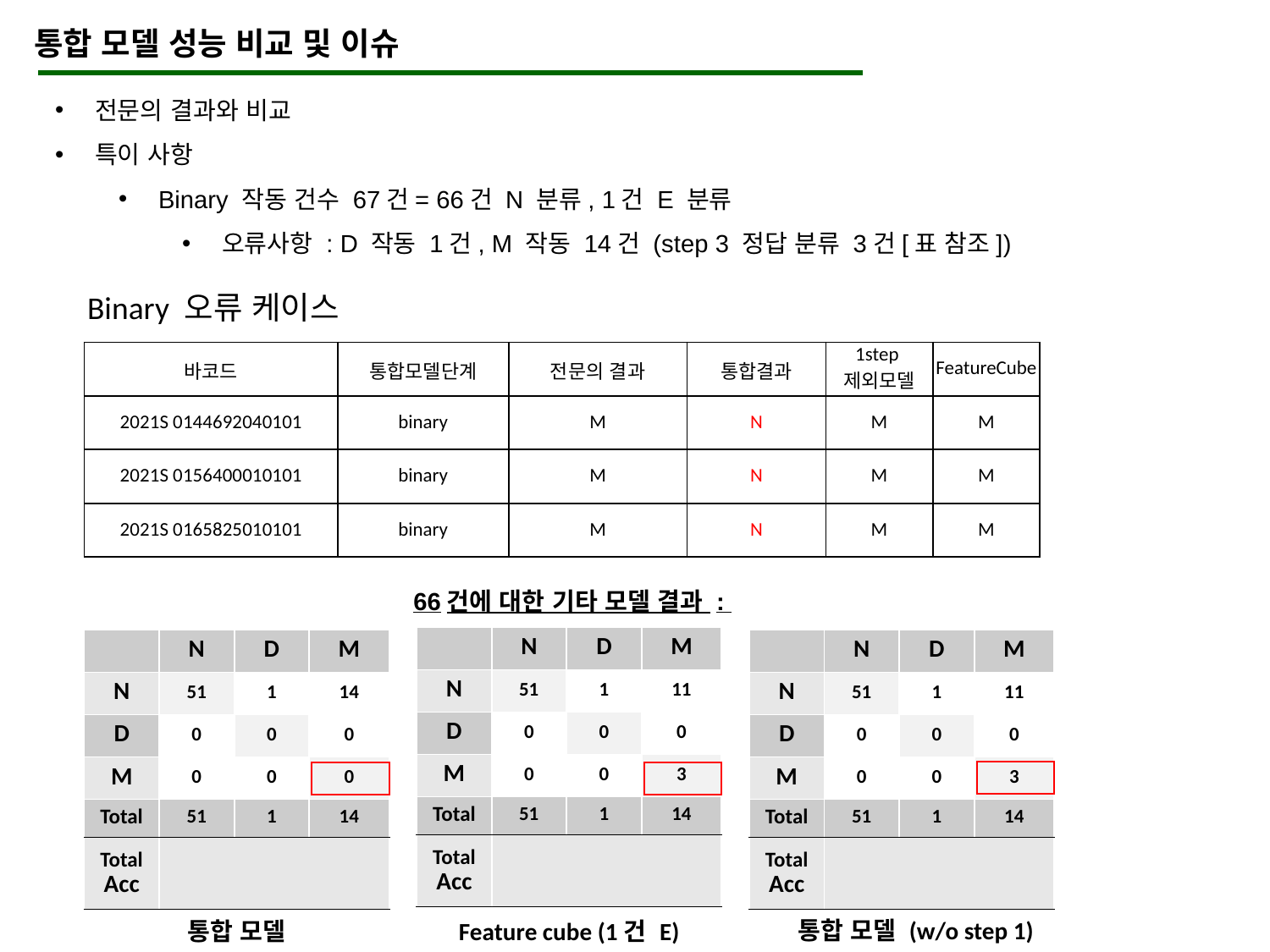

통합 모델 성능 비교 및 이슈
전문의 결과와 비교
특이 사항
Binary 작동 건수 67건= 66건 N 분류, 1건 E 분류
오류사항 : D 작동 1건, M 작동 14건 (step 3 정답 분류 3건[표 참조])

Binary 오류 케이스
| 바코드 | 통합모델단계 | 전문의 결과 | 통합결과 | 1step 제외모델 | FeatureCube |
| --- | --- | --- | --- | --- | --- |
| 2021S 0144692040101 | binary | M | N | M | M |
| 2021S 0156400010101 | binary | M | N | M | M |
| 2021S 0165825010101 | binary | M | N | M | M |
66건에 대한 기타 모델 결과 :
|  | N | D | M |
| --- | --- | --- | --- |
| N | 51 | 1 | 11 |
| D | 0 | 0 | 0 |
| M | 0 | 0 | 3 |
| Total | 51 | 1 | 14 |
| Total Acc |  |  |  |
|  | N | D | M |
| --- | --- | --- | --- |
| N | 51 | 1 | 11 |
| D | 0 | 0 | 0 |
| M | 0 | 0 | 3 |
| Total | 51 | 1 | 14 |
| Total Acc |  |  |  |
|  | N | D | M |
| --- | --- | --- | --- |
| N | 51 | 1 | 14 |
| D | 0 | 0 | 0 |
| M | 0 | 0 | 0 |
| Total | 51 | 1 | 14 |
| Total Acc |  |  |  |

통합 모델 (w/o step 1)
통합 모델
Feature cube (1건 E)